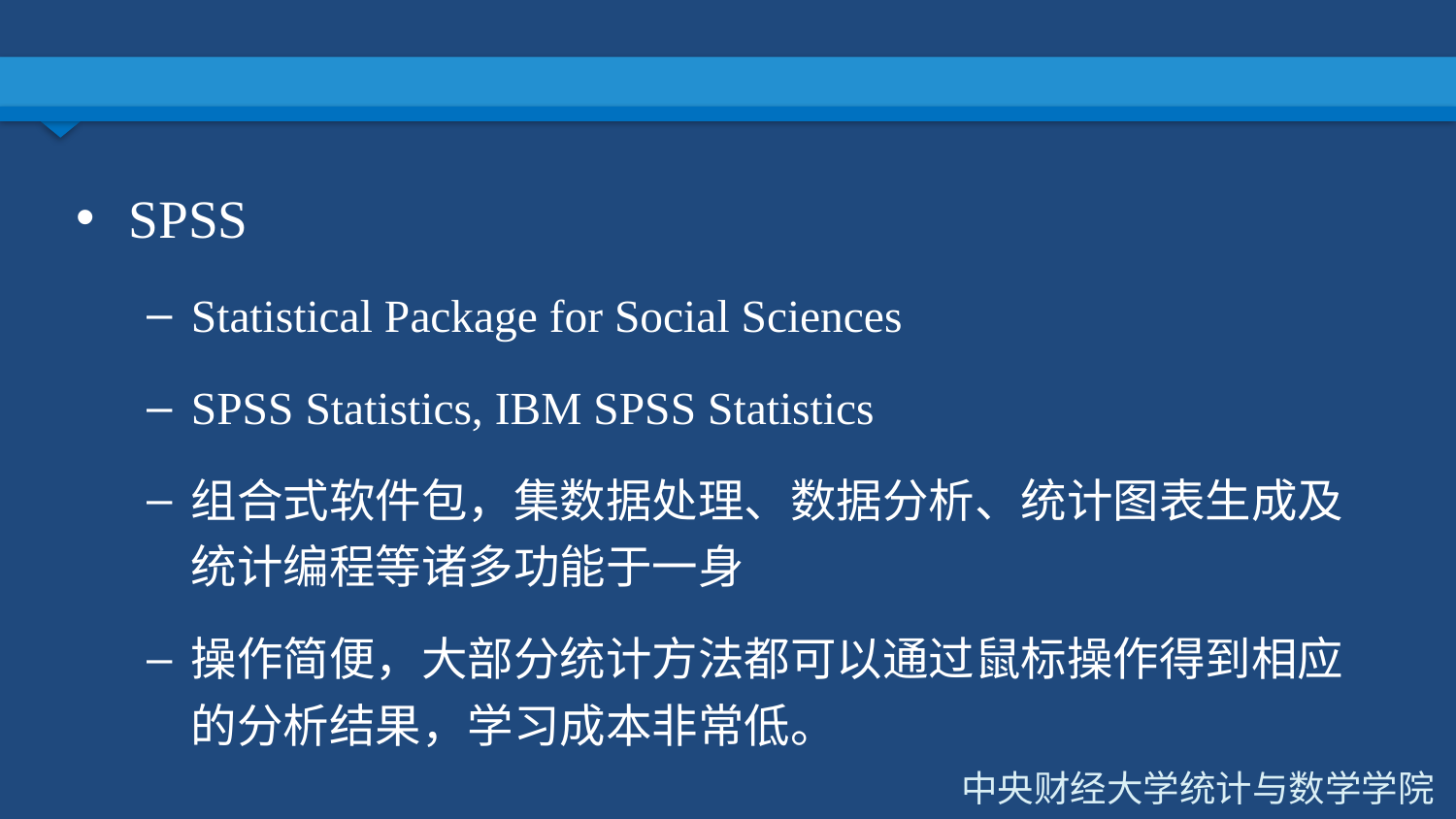

#
SPSS
Statistical Package for Social Sciences
SPSS Statistics, IBM SPSS Statistics
组合式软件包，集数据处理、数据分析、统计图表生成及统计编程等诸多功能于一身
操作简便，大部分统计方法都可以通过鼠标操作得到相应的分析结果，学习成本非常低。